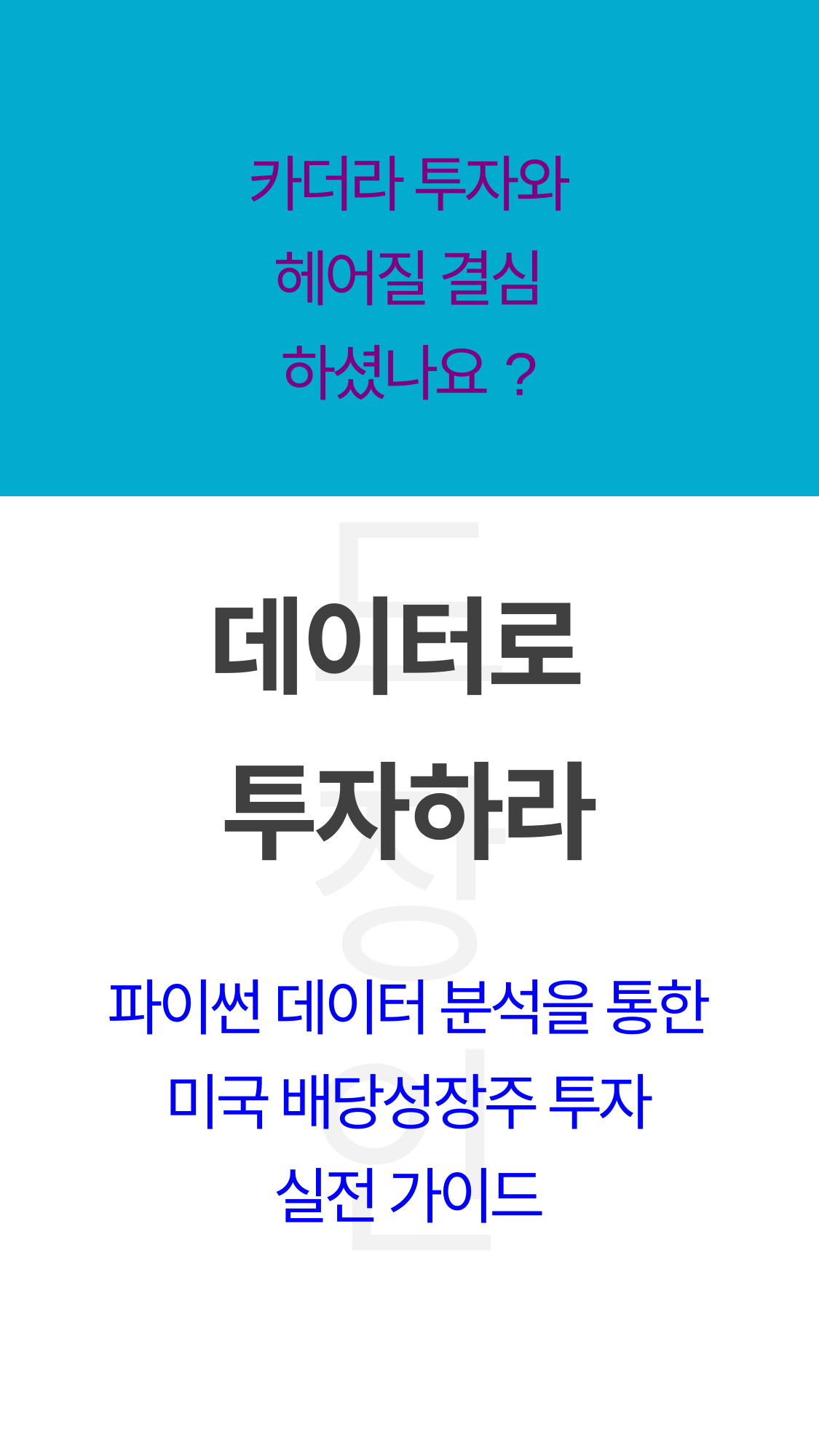

카더라 투자와
헤어질 결심
하셨나요?
데이터로
투자하라

파이썬 데이터 분석을 통한
미국 배당성장주 투자
실전 가이드